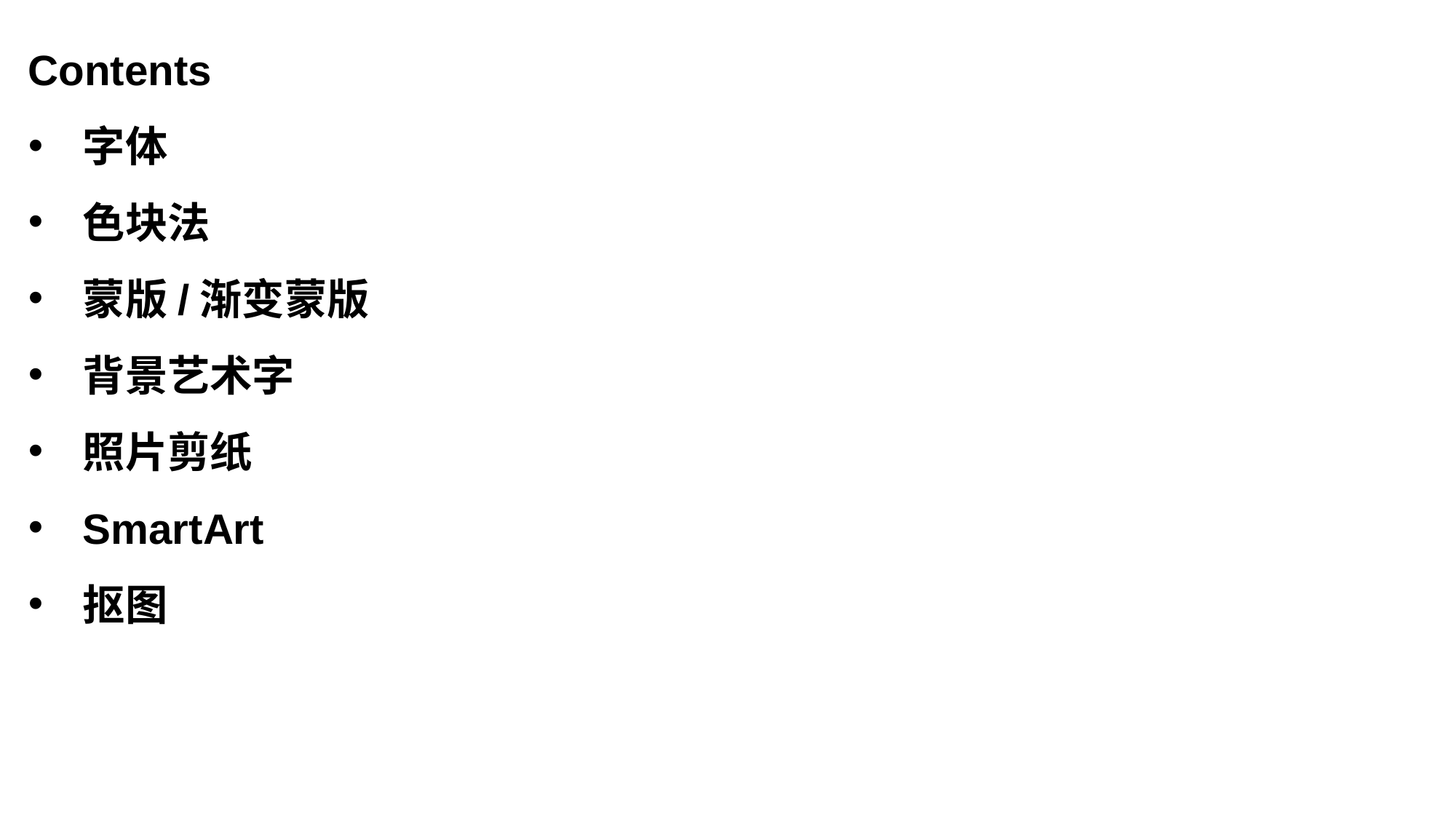

Contents
字体
色块法
蒙版/渐变蒙版
背景艺术字
照片剪纸
SmartArt
抠图